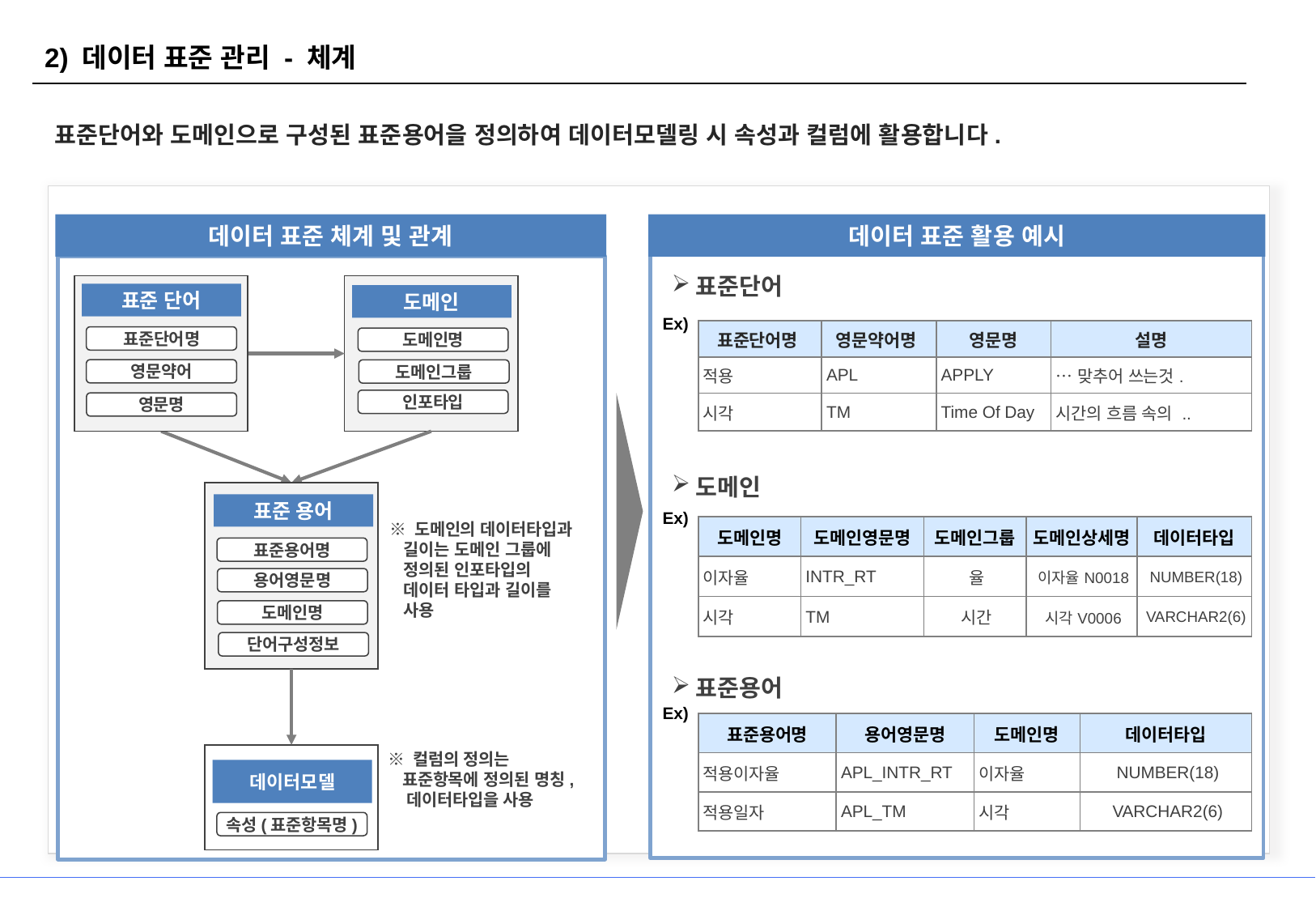

2) 데이터 표준 관리 - 체계
표준단어와 도메인으로 구성된 표준용어을 정의하여 데이터모델링 시 속성과 컬럼에 활용합니다.

데이터 표준 체계 및 관계
데이터 표준 활용 예시

표준단어

표준 단어
표준단어명
영문약어
영문명

도메인
도메인명
도메인그룹
인포타입

표준 용어
표준용어명
용어영문명
도메인명
단어구성정보
※ 도메인의 데이터타입과
   길이는 도메인 그룹에
   정의된 인포타입의
   데이터 타입과 길이를
   사용
※ 컬럼의 정의는
   표준항목에 정의된 명칭,
   데이터타입을 사용

데이터모델
속성(표준항목명)
Ex)
| 표준단어명 | 영문약어명 | 영문명 | 설명 |
| --- | --- | --- | --- |
| 적용 | APL | APPLY | …맞추어 쓰는것. |
| 시각 | TM | Time Of Day | 시간의 흐름 속의 .. |
도메인

Ex)
| 도메인명 | 도메인영문명 | 도메인그룹 | 도메인상세명 | 데이터타입 |
| --- | --- | --- | --- | --- |
| 이자율 | INTR\_RT | 율 | 이자율N0018 | NUMBER(18) |
| 시각 | TM | 시간 | 시각V0006 | VARCHAR2(6) |
표준용어
Ex)
| 표준용어명 | 용어영문명 | 도메인명 | 데이터타입 |
| --- | --- | --- | --- |
| 적용이자율 | APL\_INTR\_RT | 이자율 | NUMBER(18) |
| 적용일자 | APL\_TM | 시각 | VARCHAR2(6) |